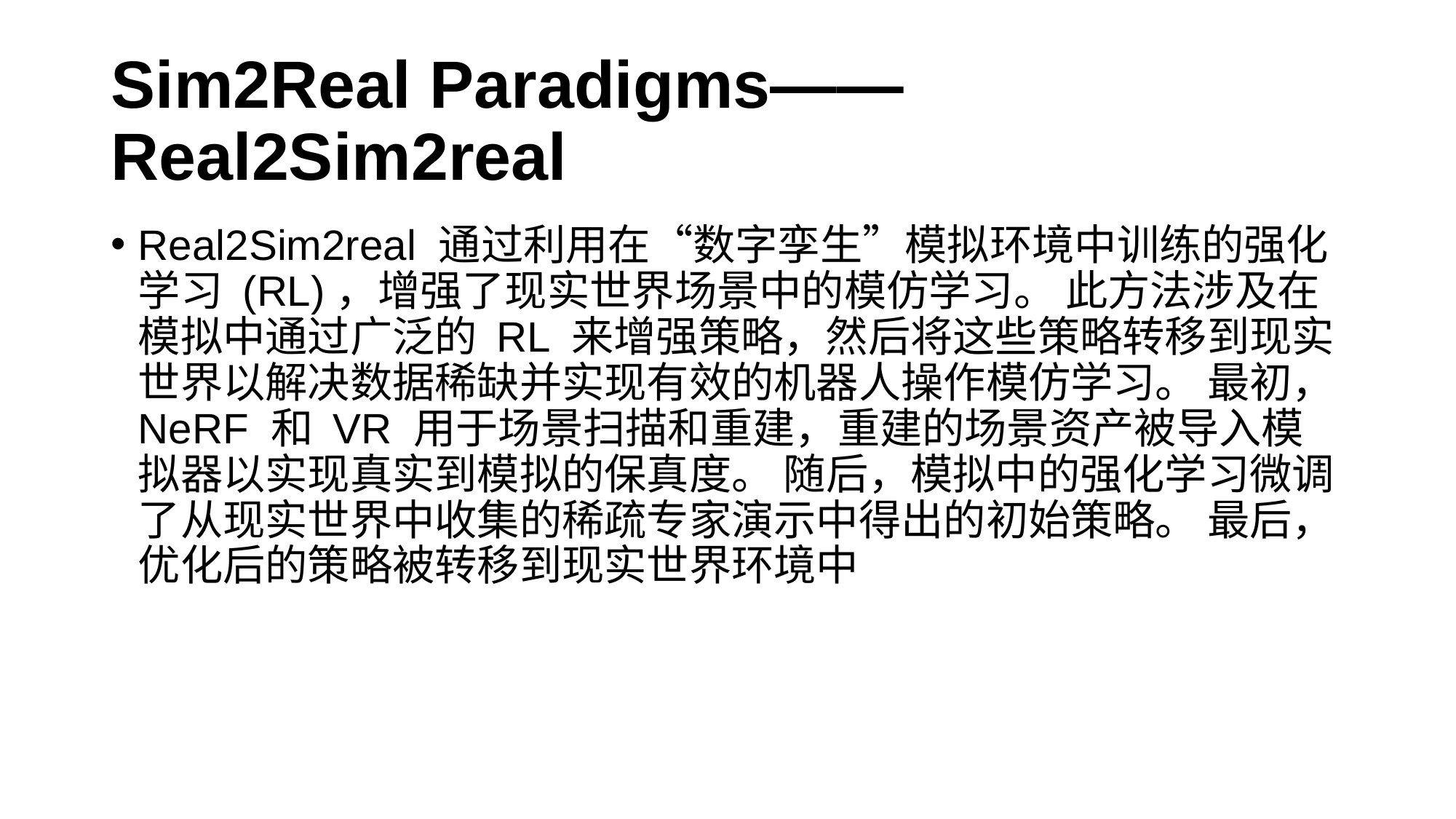

# Sim2Real Paradigms——Real2Sim2real
Real2Sim2real 通过利用在“数字孪生”模拟环境中训练的强化学习 (RL)，增强了现实世界场景中的模仿学习。 此方法涉及在模拟中通过广泛的 RL 来增强策略，然后将这些策略转移到现实世界以解决数据稀缺并实现有效的机器人操作模仿学习。 最初，NeRF 和 VR 用于场景扫描和重建，重建的场景资产被导入模拟器以实现真实到模拟的保真度。 随后，模拟中的强化学习微调了从现实世界中收集的稀疏专家演示中得出的初始策略。 最后，优化后的策略被转移到现实世界环境中